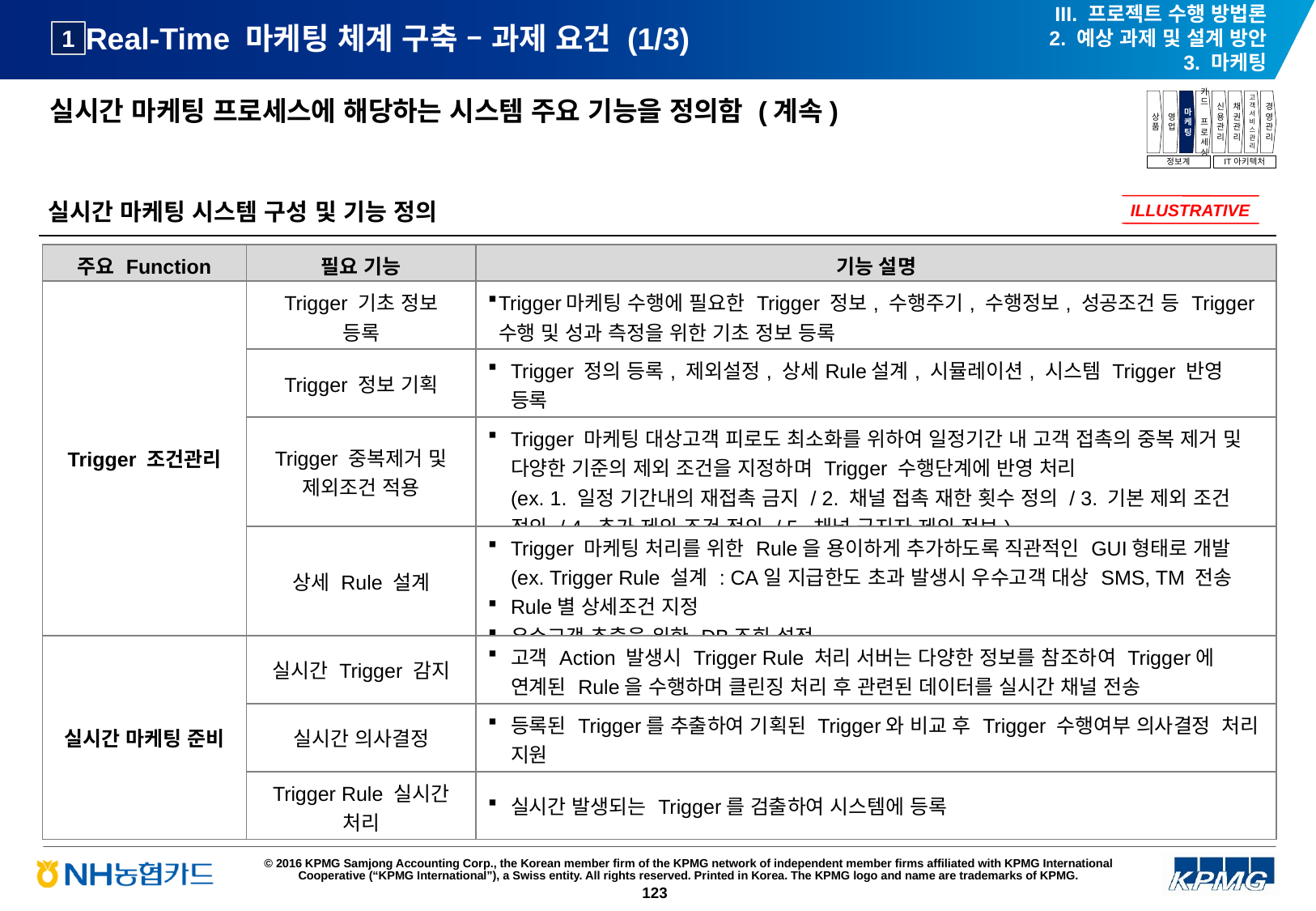

III. 프로젝트 수행 방법론
2. 예상 과제 및 설계 방안
3. 마케팅
# Real-Time 마케팅 체계 구축 – 과제 요건 (1/3)
1
실시간 마케팅 프로세스에 해당하는 시스템 주요 기능을 정의함 (계속)
상품
영업
마케팅
카드
프로세싱
신용관리
채권관리
고객서비스관리
경영관리
정보계
IT아키텍처
실시간 마케팅 시스템 구성 및 기능 정의
ILLUSTRATIVE
| 주요 Function | 필요 기능 | 기능 설명 |
| --- | --- | --- |
| Trigger 조건관리 | Trigger 기초 정보 등록 | Trigger마케팅 수행에 필요한 Trigger 정보, 수행주기, 수행정보, 성공조건 등 Trigger 수행 및 성과 측정을 위한 기초 정보 등록 |
|  | Trigger 정보 기획 | Trigger 정의 등록, 제외설정, 상세Rule설계, 시뮬레이션, 시스템 Trigger 반영 등록 |
|  | Trigger 중복제거 및 제외조건 적용 | Trigger 마케팅 대상고객 피로도 최소화를 위하여 일정기간 내 고객 접촉의 중복 제거 및 다양한 기준의 제외 조건을 지정하며 Trigger 수행단계에 반영 처리 (ex. 1. 일정 기간내의 재접촉 금지 / 2. 채널 접촉 재한 횟수 정의 / 3. 기본 제외 조건 정의 / 4. 추가 제외 조건 정의 / 5. 채널 금지자 제외 정보) |
|  | 상세 Rule 설계 | Trigger 마케팅 처리를 위한 Rule을 용이하게 추가하도록 직관적인 GUI형태로 개발 (ex. Trigger Rule 설계 : CA일 지급한도 초과 발생시 우수고객 대상 SMS, TM 전송 Rule별 상세조건 지정 우수고객 추출을 위한 DB조회 설정 |
| 실시간 마케팅 준비 | 실시간 Trigger 감지 | 고객 Action 발생시 Trigger Rule 처리 서버는 다양한 정보를 참조하여 Trigger에 연계된 Rule을 수행하며 클린징 처리 후 관련된 데이터를 실시간 채널 전송 |
|  | 실시간 의사결정 | 등록된 Trigger를 추출하여 기획된 Trigger와 비교 후 Trigger 수행여부 의사결정 처리 지원 |
|  | Trigger Rule 실시간 처리 | 실시간 발생되는 Trigger를 검출하여 시스템에 등록 |